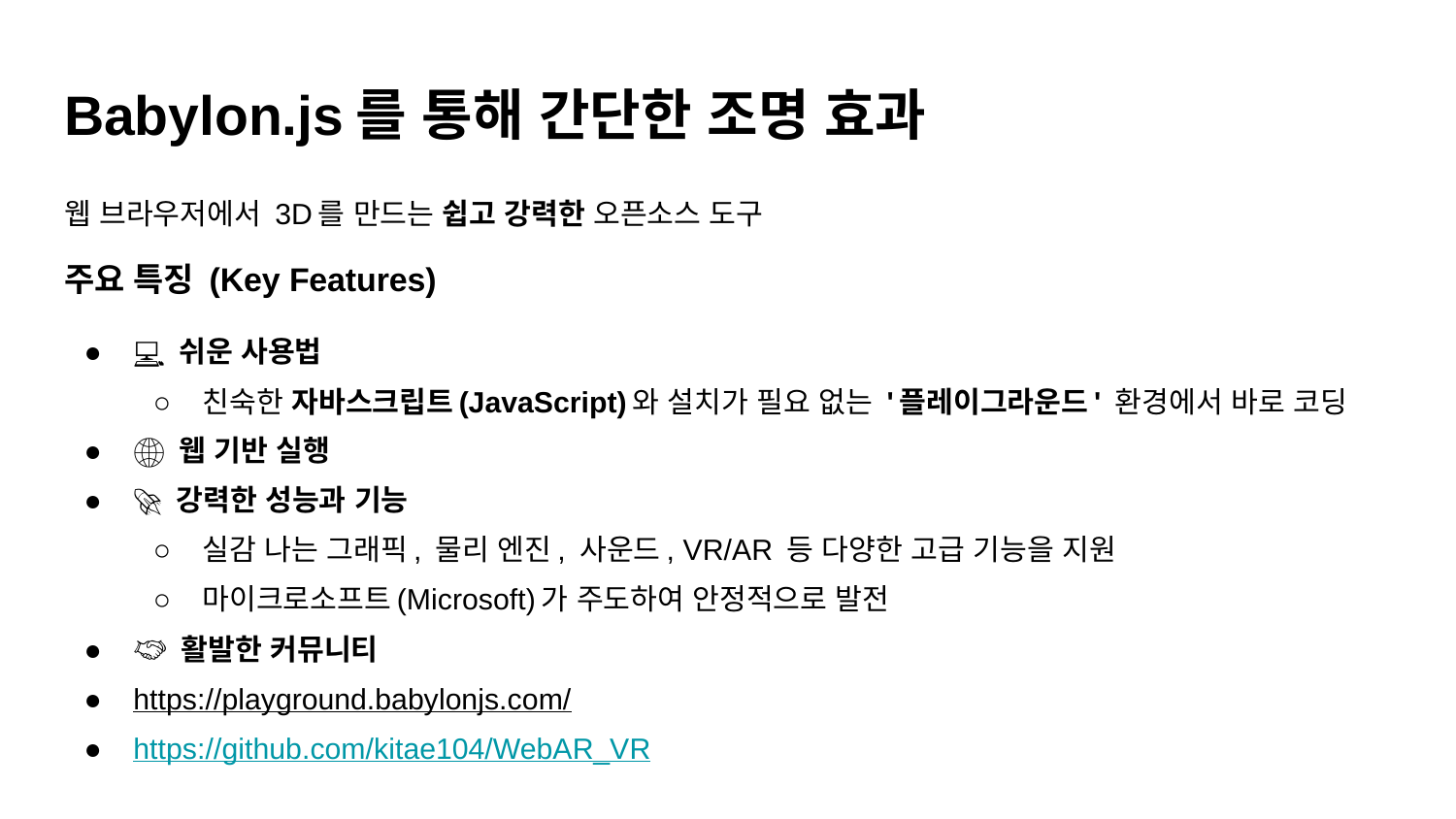

# Babylon.js를 통해 간단한 조명 효과
웹 브라우저에서 3D를 만드는 쉽고 강력한 오픈소스 도구
주요 특징 (Key Features)
💻 쉬운 사용법
친숙한 자바스크립트(JavaScript)와 설치가 필요 없는 '플레이그라운드' 환경에서 바로 코딩
🌐 웹 기반 실행
🚀 강력한 성능과 기능
실감 나는 그래픽, 물리 엔진, 사운드, VR/AR 등 다양한 고급 기능을 지원
마이크로소프트(Microsoft)가 주도하여 안정적으로 발전
🤝 활발한 커뮤니티
https://playground.babylonjs.com/
https://github.com/kitae104/WebAR_VR